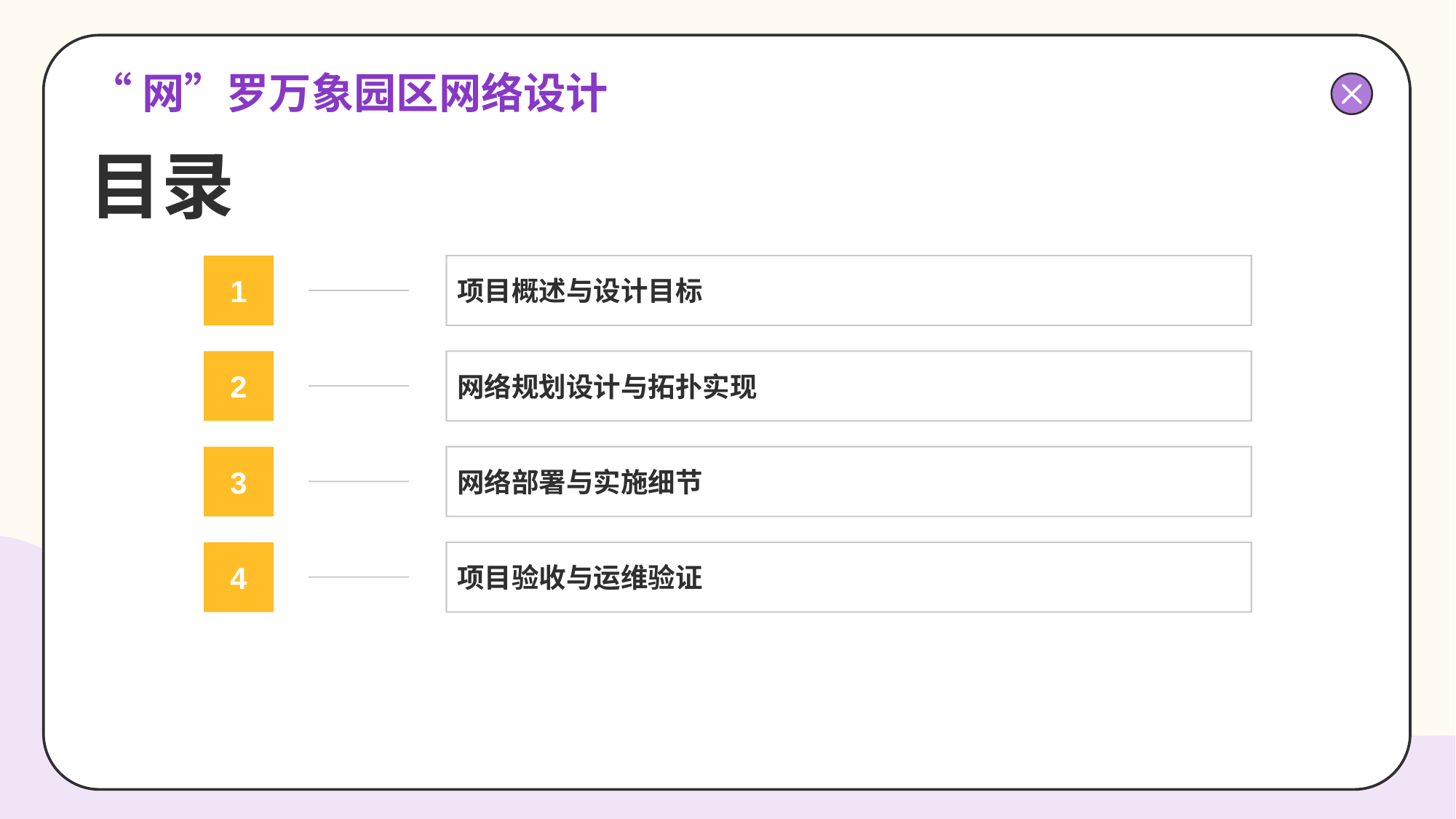

# “网”罗万象园区网络设计
目录
1
项目概述与设计目标
2
网络规划设计与拓扑实现
3
网络部署与实施细节
4
项目验收与运维验证